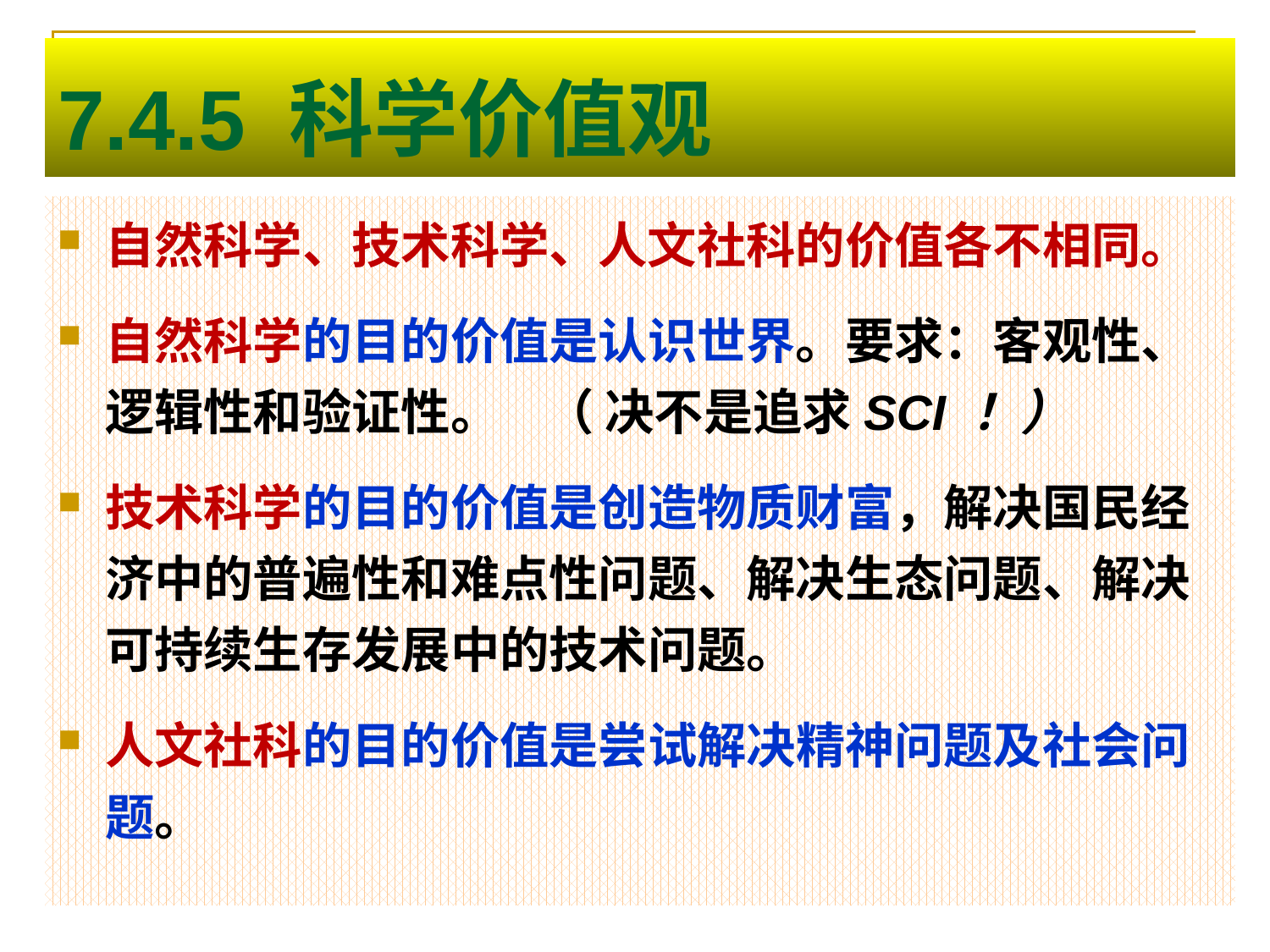

# 7.4.5 科学价值观
自然科学、技术科学、人文社科的价值各不相同。
自然科学的目的价值是认识世界。要求：客观性、逻辑性和验证性。    （ 决不是追求SCI ！）
技术科学的目的价值是创造物质财富，解决国民经济中的普遍性和难点性问题、解决生态问题、解决可持续生存发展中的技术问题。
人文社科的目的价值是尝试解决精神问题及社会问题。
38